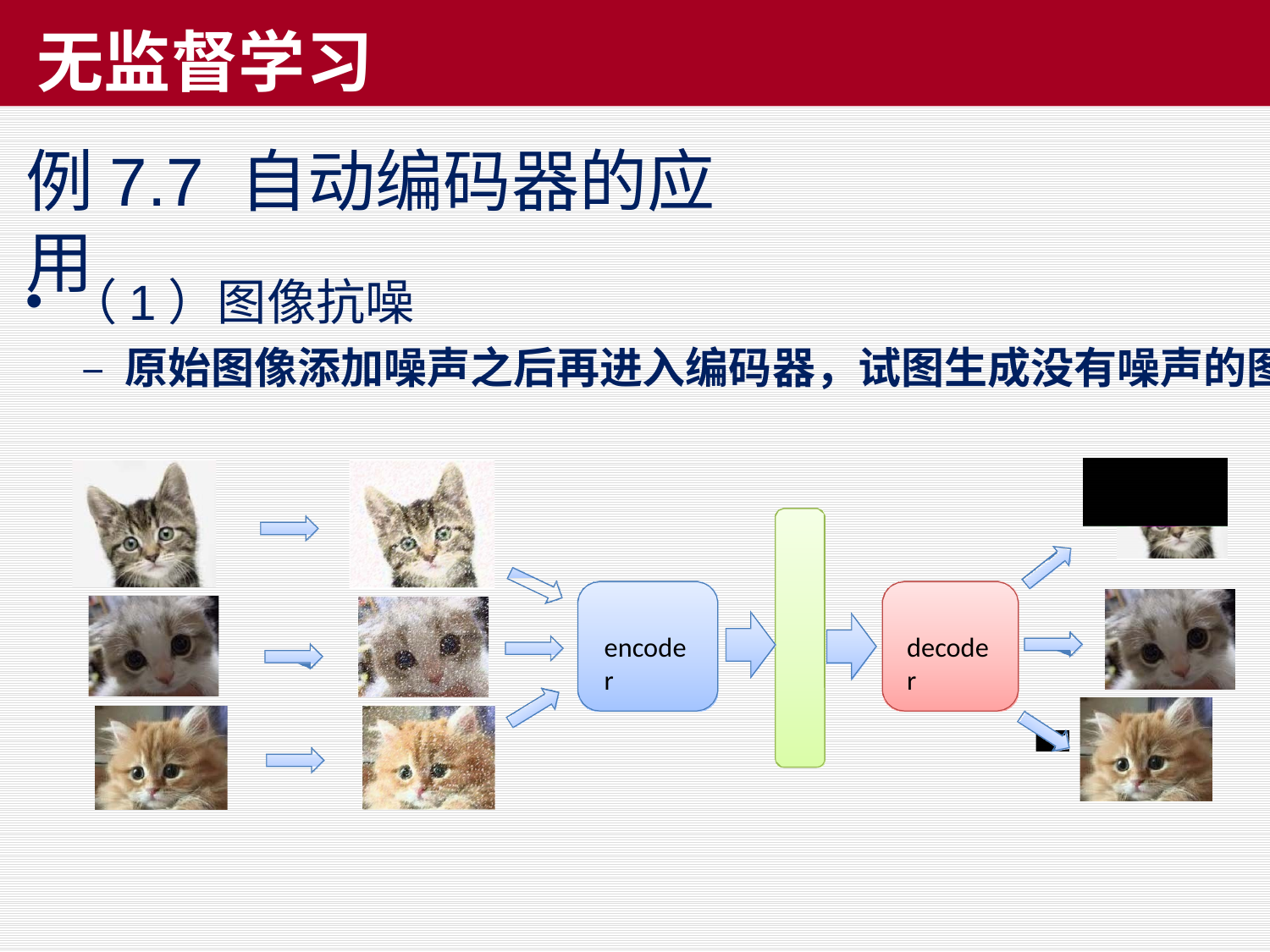

# 无监督学习

例7.7 自动编码器的应用
（1）图像抗噪
– 原始图像添加噪声之后再进入编码器，试图生成没有噪声的图像

encoder
decoder

18